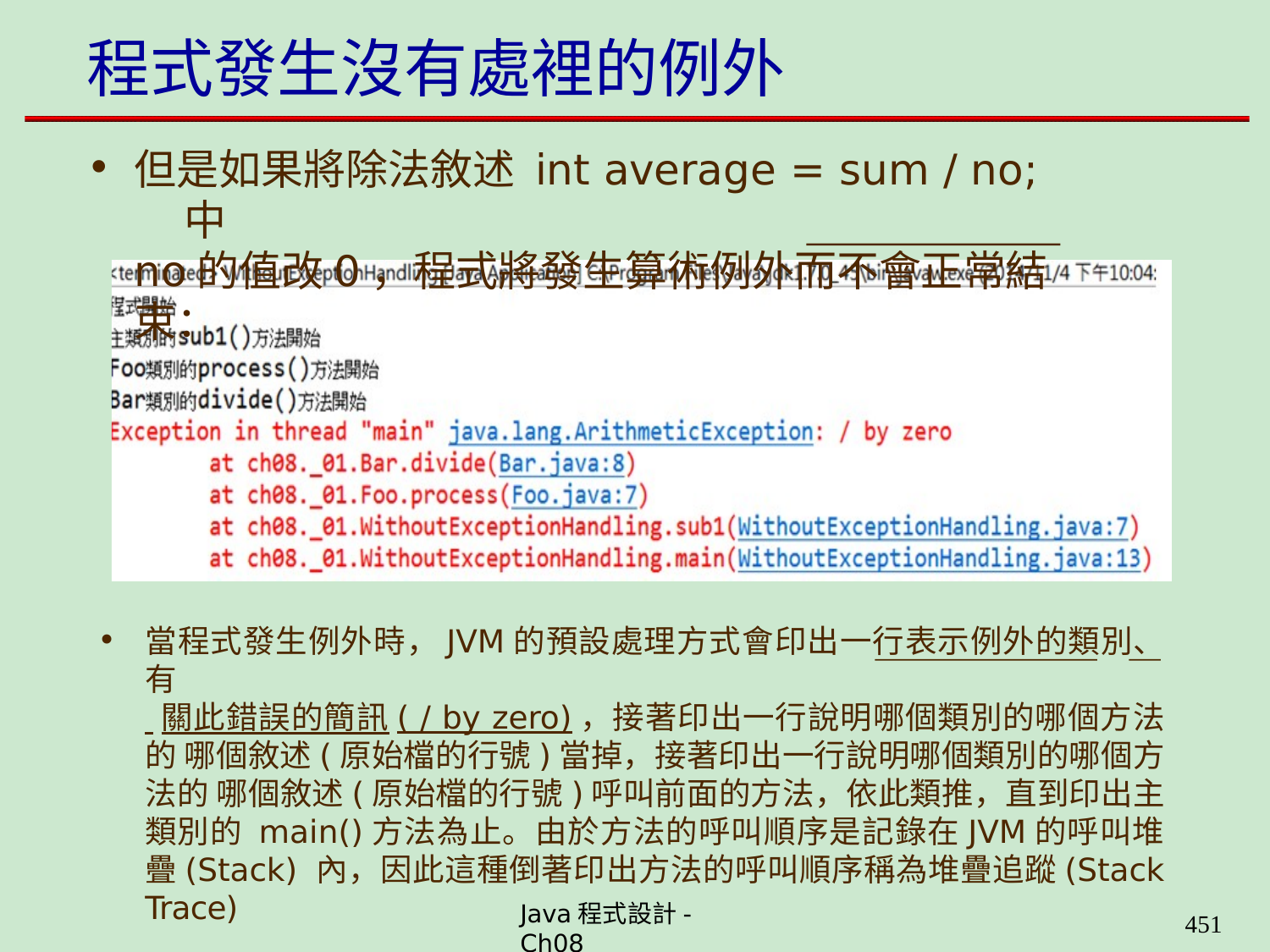

# 程式發生沒有處裡的例外
但是如果將除法敘述 int average = sum / no;	中
no的值改0，程式將發生算術例外而不會正常結束：

當程式發生例外時，JVM的預設處理方式會印出一行表示例外的類別、有
 關此錯誤的簡訊( / by zero)，接著印出一行說明哪個類別的哪個方法的 哪個敘述(原始檔的行號)當掉，接著印出一行說明哪個類別的哪個方法的 哪個敘述(原始檔的行號)呼叫前面的方法，依此類推，直到印出主類別的 main()方法為止。由於方法的呼叫順序是記錄在JVM的呼叫堆疊(Stack) 內，因此這種倒著印出方法的呼叫順序稱為堆疊追蹤(Stack Trace)

Java程式設計-Ch08
451